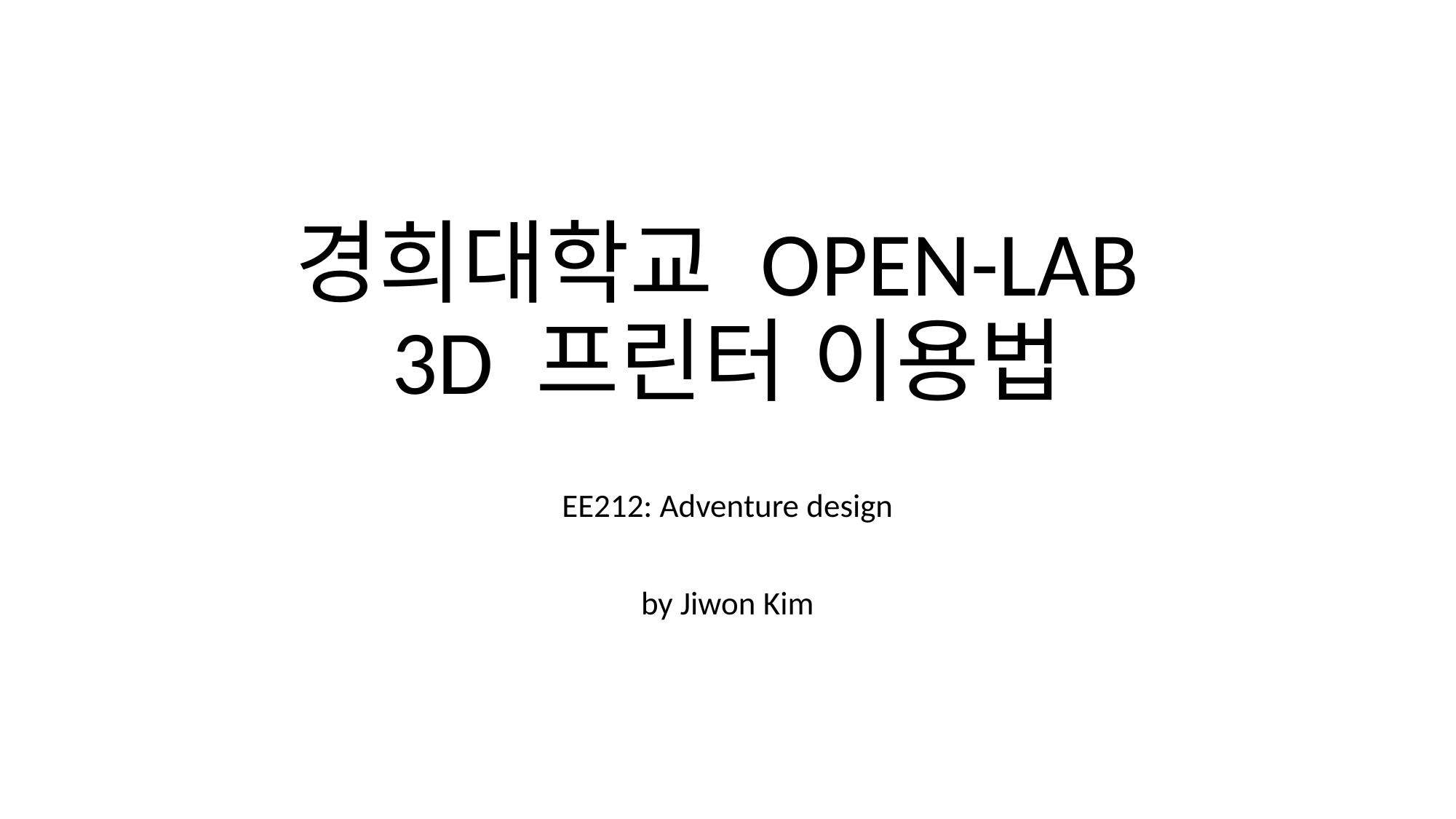

# 경희대학교 OPEN-LAB 3D 프린터 이용법

EE212: Adventure design

by Jiwon Kim